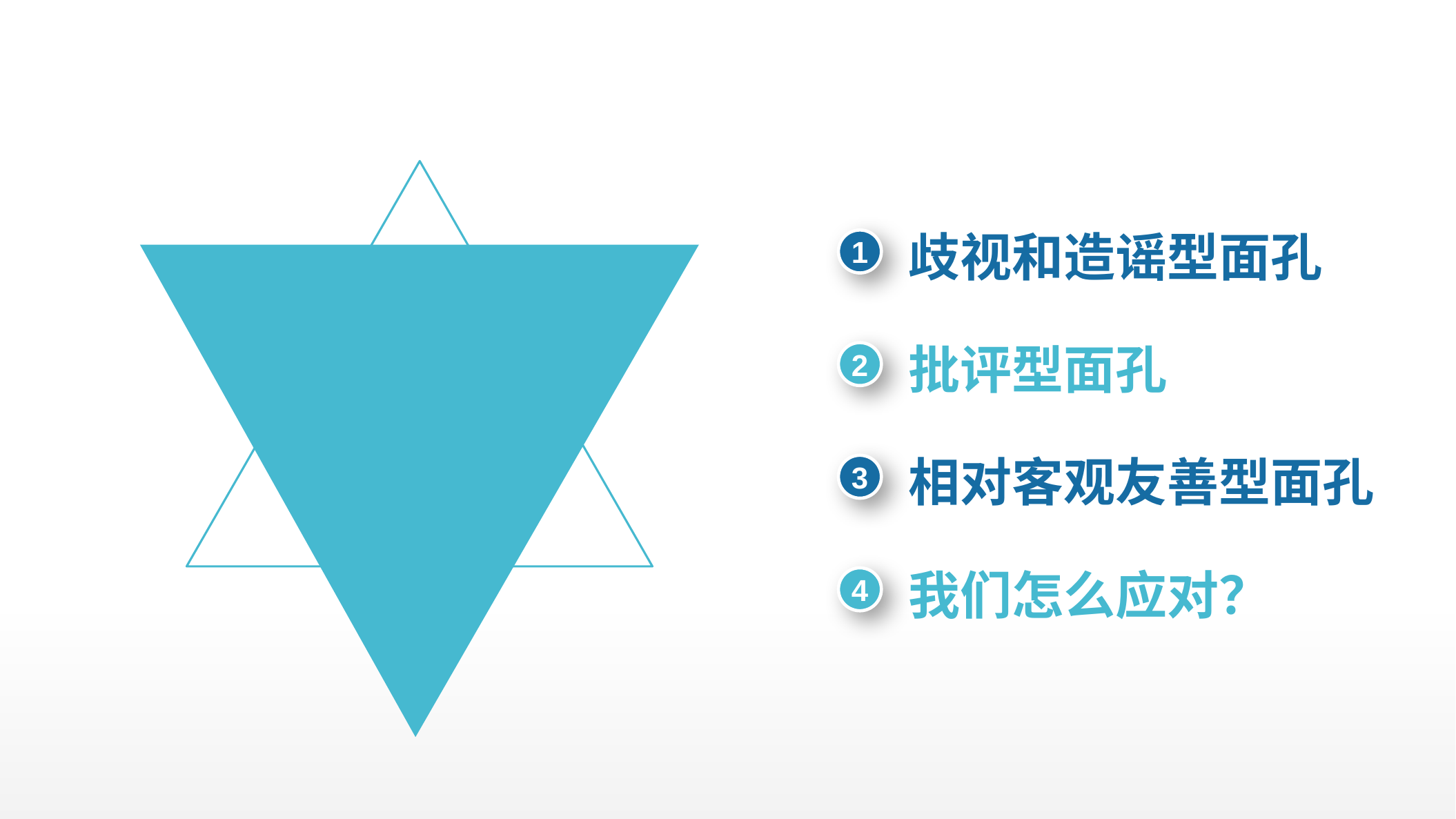

歧视和造谣型面孔
1

批评型面孔
2
相对客观友善型面孔
3
我们怎么应对？
4